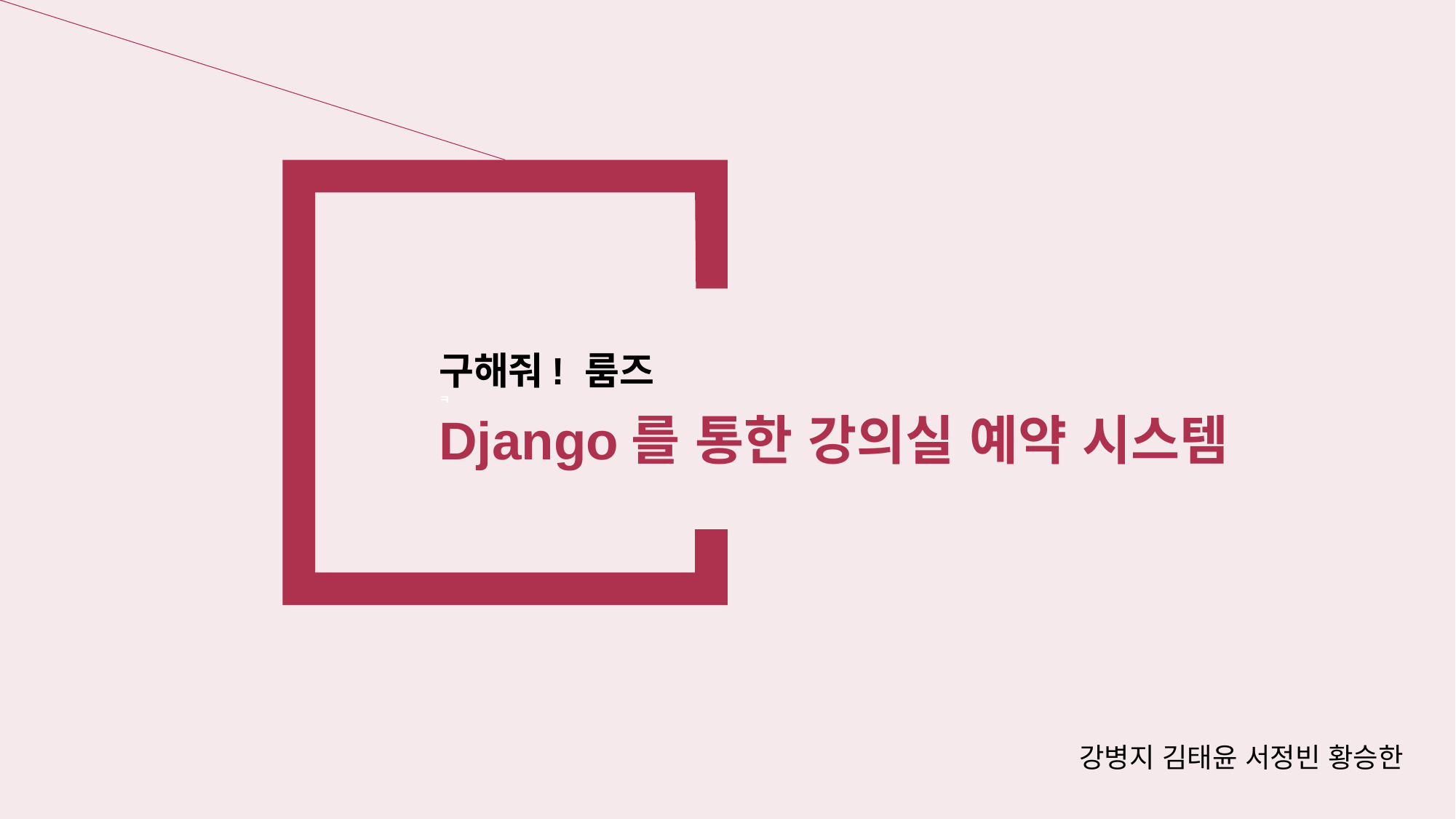

구해줘! 룸즈
ㅋ
Django를 통한 강의실 예약 시스템
강병지 김태윤 서정빈 황승한